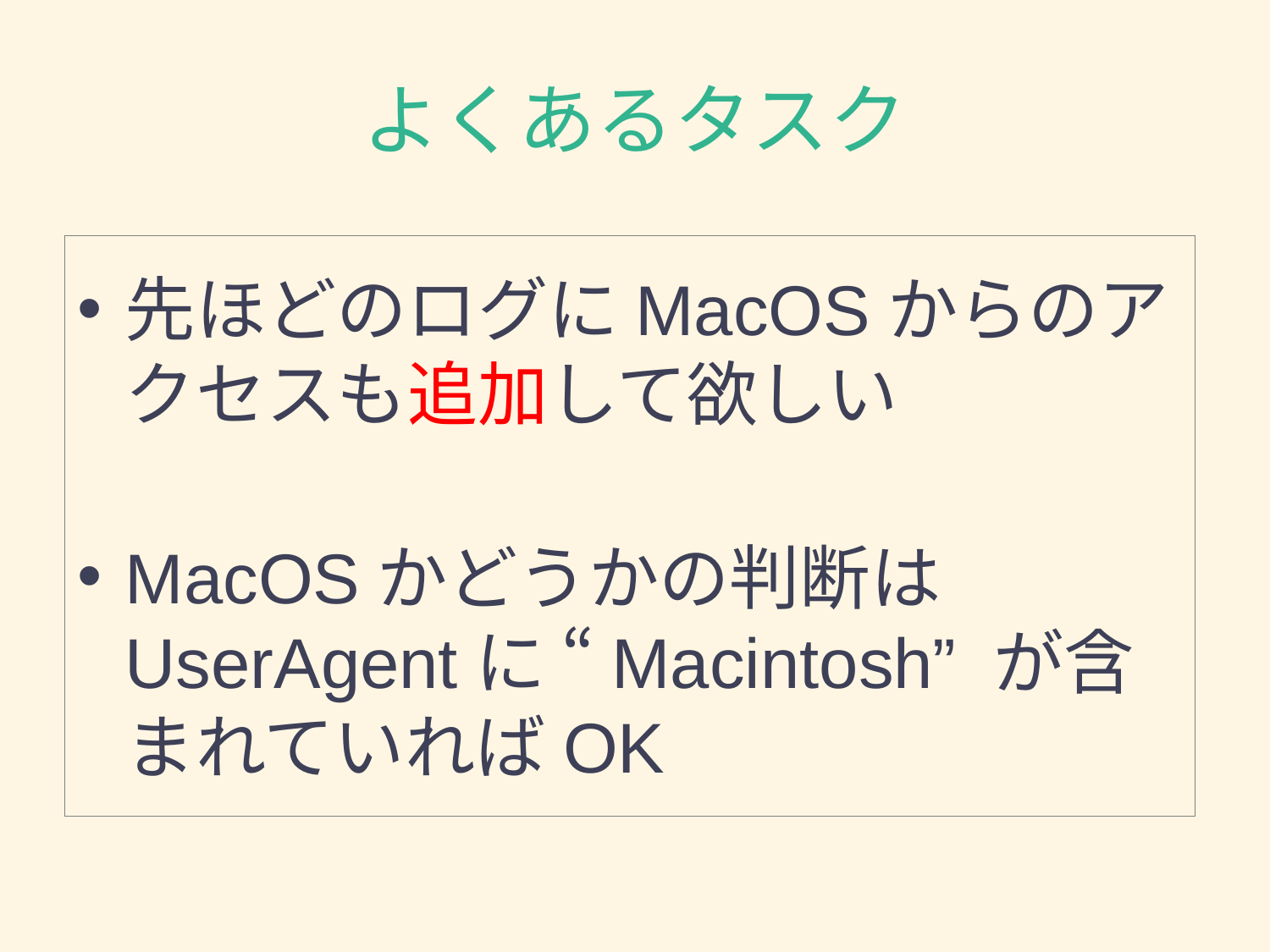

# よくあるタスク
先ほどのログにMacOSからのアクセスも追加して欲しい
MacOSかどうかの判断はUserAgentに “Macintosh” が含まれていればOK